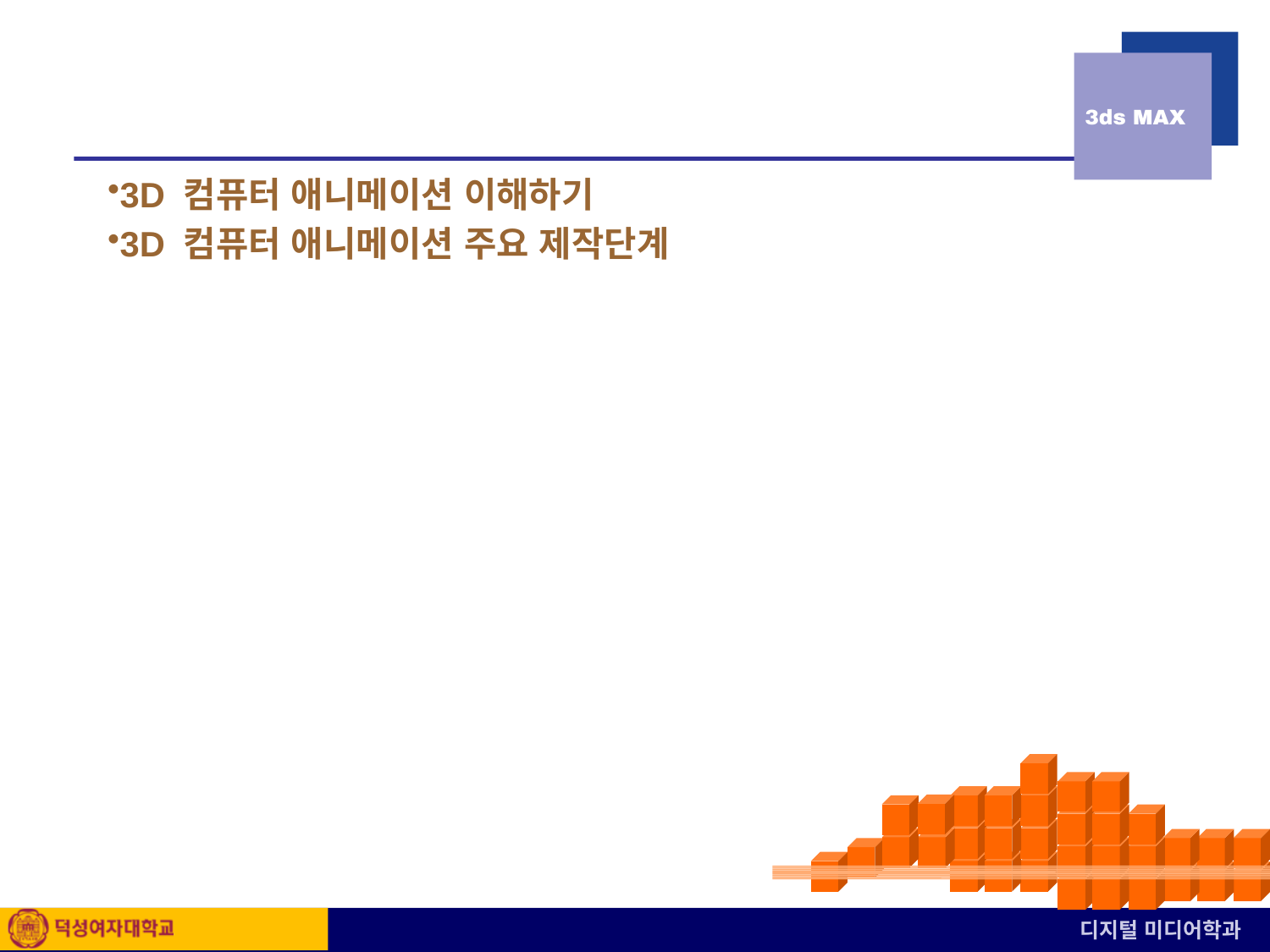

# ● 학습목표
3D 컴퓨터 애니메이션 이해하기
3D 컴퓨터 애니메이션 주요 제작단계